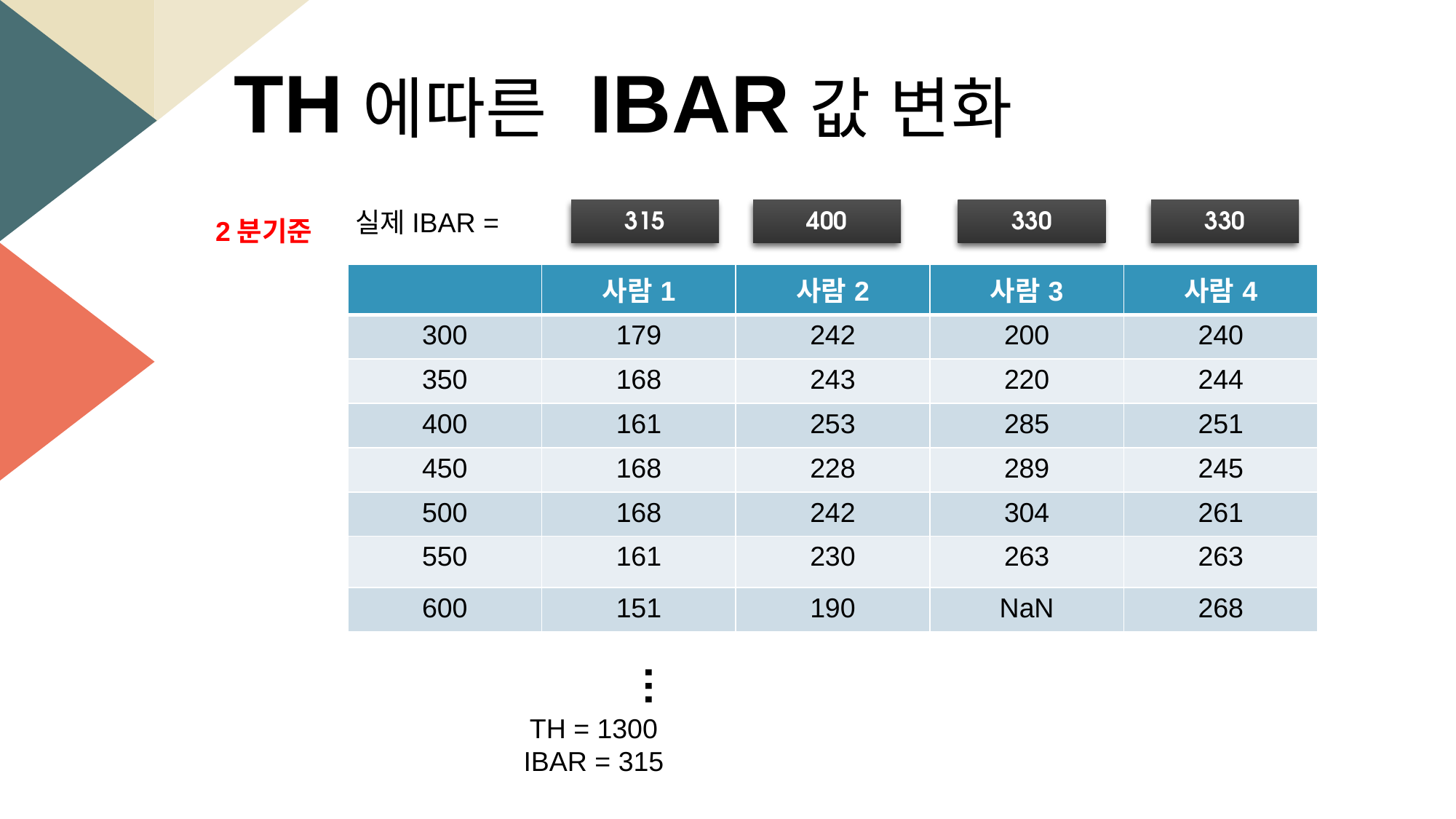

TH에따른 IBAR값 변화
실제IBAR =
315
400
330
330
2분기준
|  | 사람1 | 사람2 | 사람3 | 사람4 |
| --- | --- | --- | --- | --- |
| 300 | 179 | 242 | 200 | 240 |
| 350 | 168 | 243 | 220 | 244 |
| 400 | 161 | 253 | 285 | 251 |
| 450 | 168 | 228 | 289 | 245 |
| 500 | 168 | 242 | 304 | 261 |
| 550 | 161 | 230 | 263 | 263 |
| 600 | 151 | 190 | NaN | 268 |
…
TH = 1300
IBAR = 315